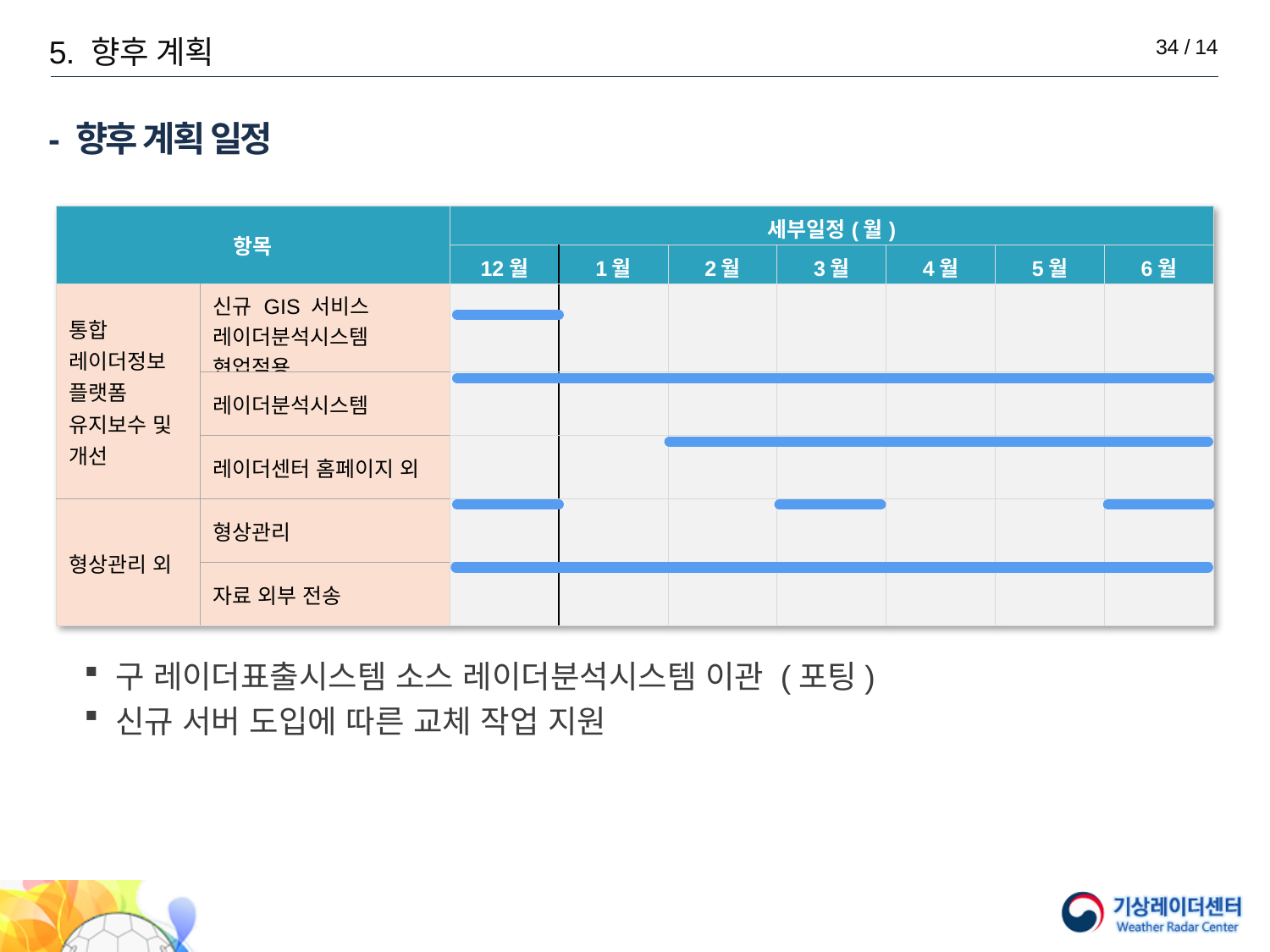

5. 향후 계획
34 / 14
# - 향후 계획 일정
| 항목 |  | 세부일정(월) |  |  |  |  |  |  |
| --- | --- | --- | --- | --- | --- | --- | --- | --- |
|  |  | 12월 | 1월 | 2월 | 3월 | 4월 | 5월 | 6월 |
| 통합 레이더정보 플랫폼 유지보수 및 개선 | 신규 GIS 서비스 레이더분석시스템 현업적용 |  |  |  |  |  |  |  |
|  | 레이더분석시스템 |  |  |  |  |  |  |  |
|  | 레이더센터 홈페이지 외 |  |  |  |  |  |  |  |
| 형상관리 외 | 형상관리 |  |  |  |  |  |  |  |
|  | 자료 외부 전송 |  |  |  |  |  |  |  |
 구 레이더표출시스템 소스 레이더분석시스템 이관 (포팅)
 신규 서버 도입에 따른 교체 작업 지원